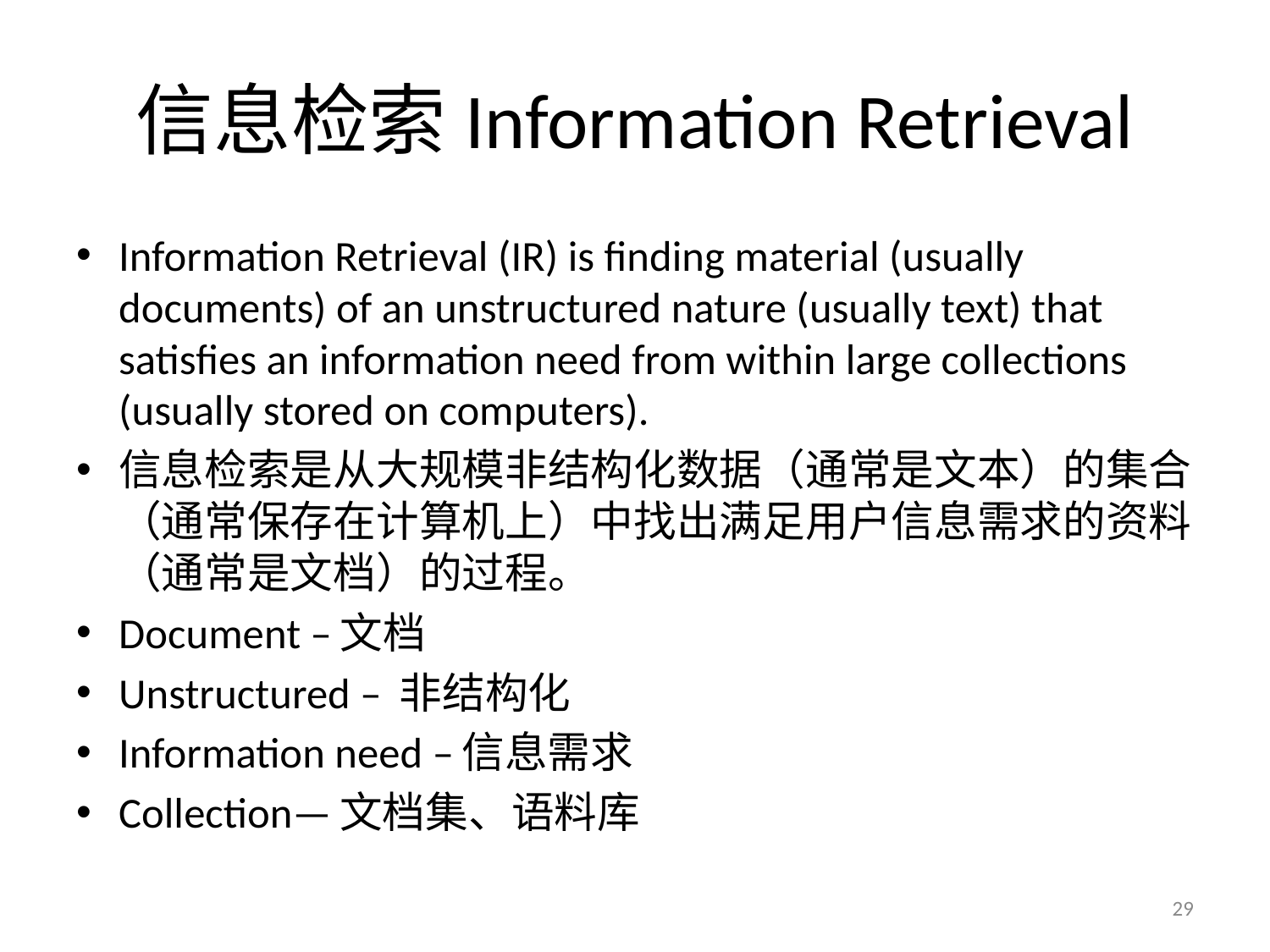

# 信息检索Information Retrieval
Information Retrieval (IR) is finding material (usually documents) of an unstructured nature (usually text) that satisfies an information need from within large collections (usually stored on computers).
信息检索是从大规模非结构化数据（通常是文本）的集合（通常保存在计算机上）中找出满足用户信息需求的资料（通常是文档）的过程。
Document –文档
Unstructured – 非结构化
Information need –信息需求
Collection—文档集、语料库
29